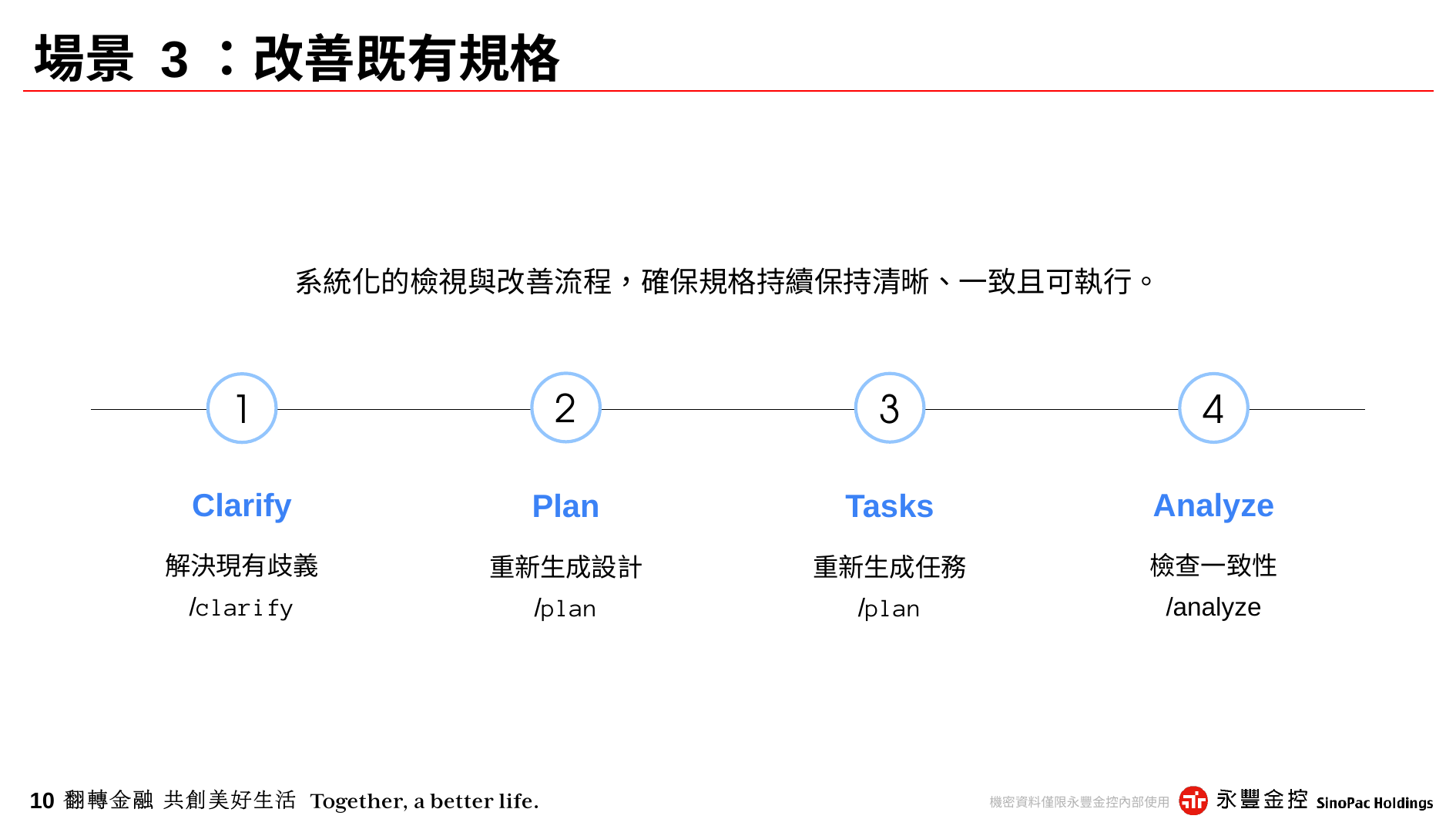

# 場景 3：改善既有規格
系統化的檢視與改善流程，確保規格持續保持清晰、一致且可執行。
2
3
4
1
Clarify

解決現有歧義
/clarify
Analyze

檢查一致性
/analyze
Plan

重新生成設計
/plan
Tasks

重新生成任務
/plan